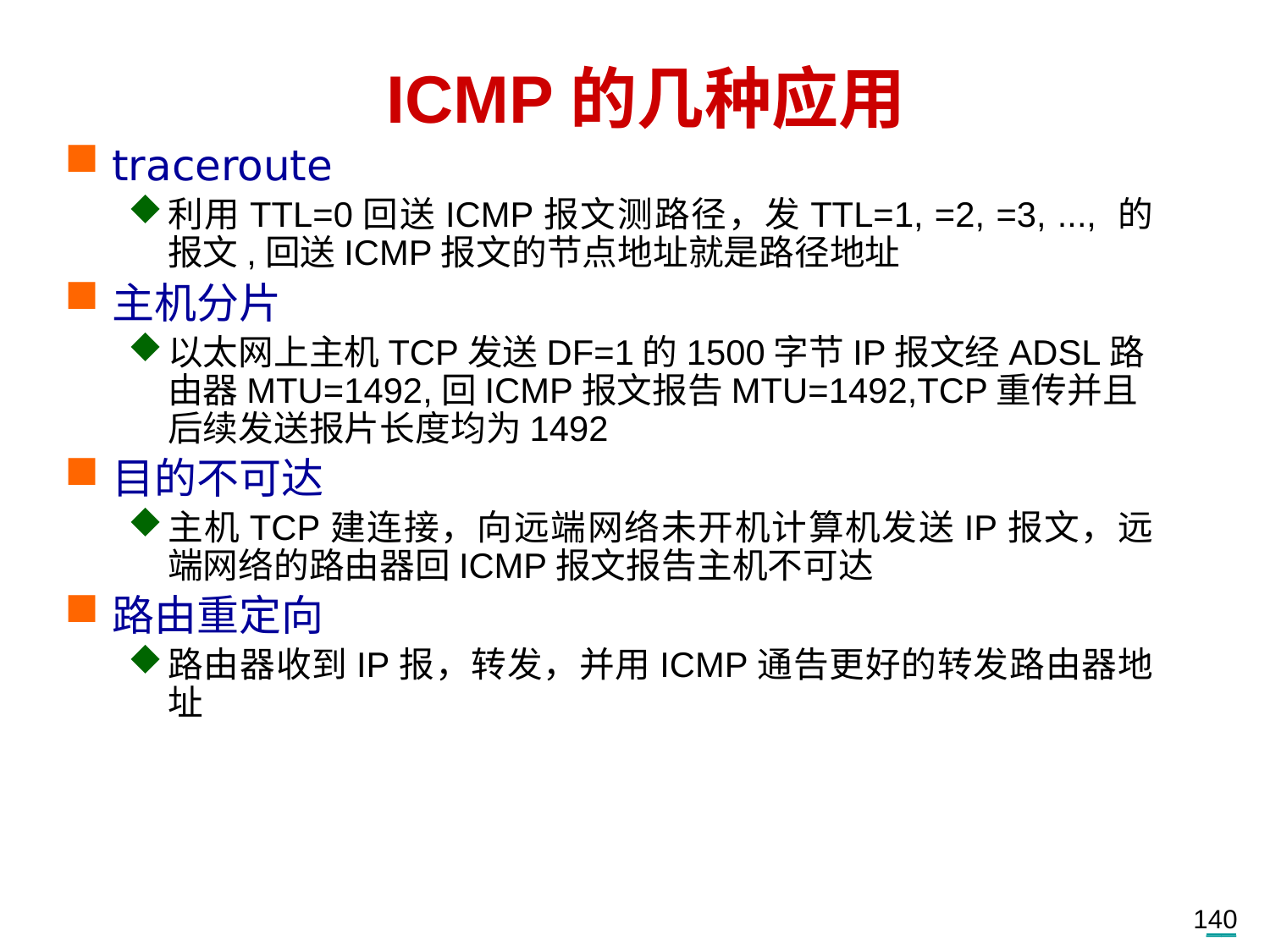

# ICMP的几种应用
traceroute
利用TTL=0回送ICMP报文测路径，发TTL=1, =2, =3, ..., 的报文,回送ICMP报文的节点地址就是路径地址
主机分片
以太网上主机TCP发送DF=1的1500字节IP报文经ADSL路由器MTU=1492,回ICMP报文报告MTU=1492,TCP重传并且后续发送报片长度均为1492
目的不可达
主机TCP建连接，向远端网络未开机计算机发送IP报文，远端网络的路由器回ICMP报文报告主机不可达
路由重定向
路由器收到IP报，转发，并用ICMP通告更好的转发路由器地址